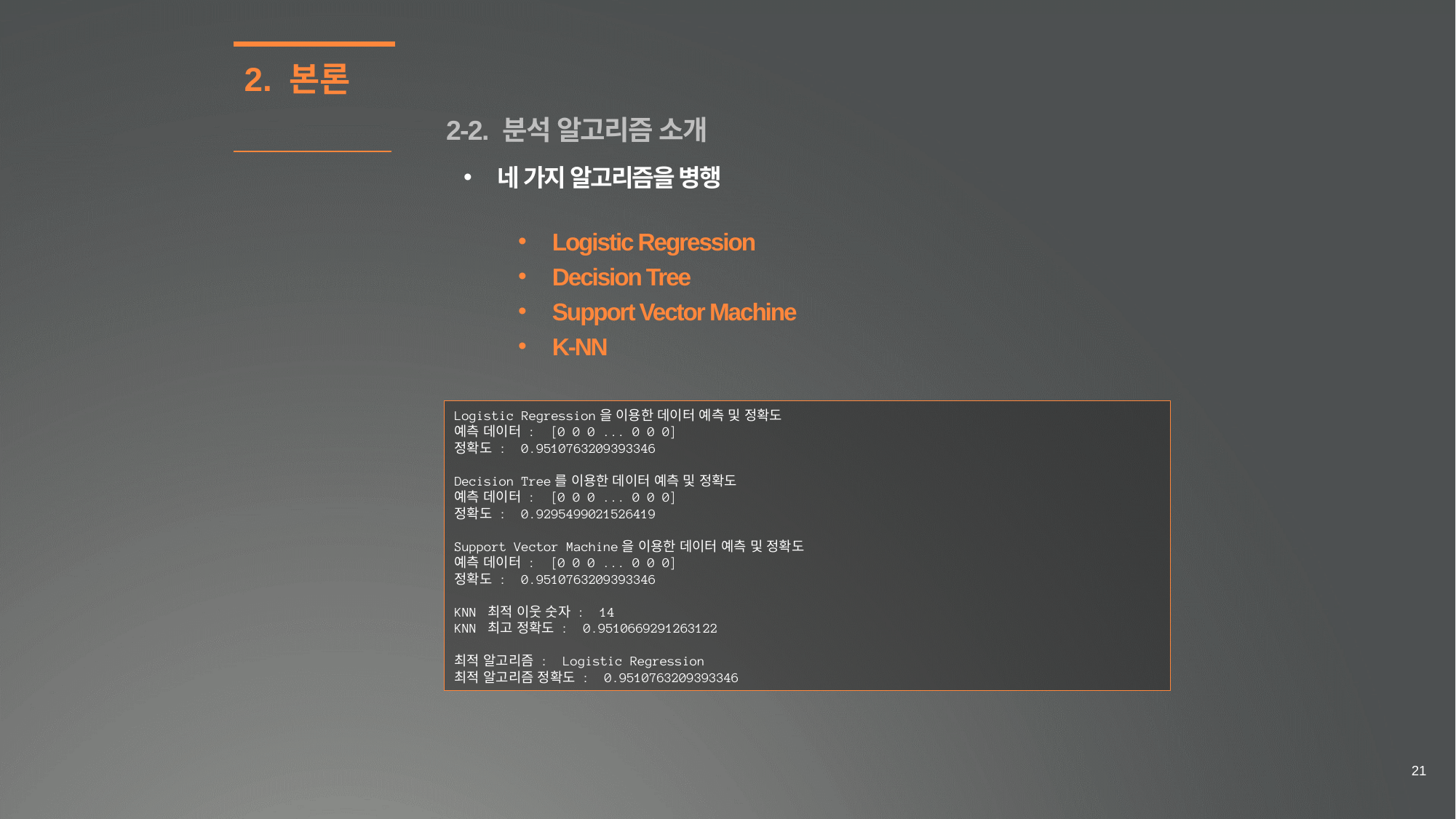

2. 본론
2-2. 분석 알고리즘 소개
네 가지 알고리즘을 병행
Logistic Regression
Decision Tree
Support Vector Machine
K-NN
Logistic Regression을 이용한 데이터 예측 및 정확도
예측 데이터 :  [0 0 0 ... 0 0 0]
정확도 :  0.9510763209393346

Decision Tree를 이용한 데이터 예측 및 정확도
예측 데이터 :  [0 0 0 ... 0 0 0]
정확도 :  0.9295499021526419

Support Vector Machine을 이용한 데이터 예측 및 정확도
예측 데이터 :  [0 0 0 ... 0 0 0]
정확도 :  0.9510763209393346

KNN 최적 이웃 숫자 :  14
KNN 최고 정확도 :  0.9510669291263122

최적 알고리즘 :  Logistic Regression
최적 알고리즘 정확도 :  0.9510763209393346